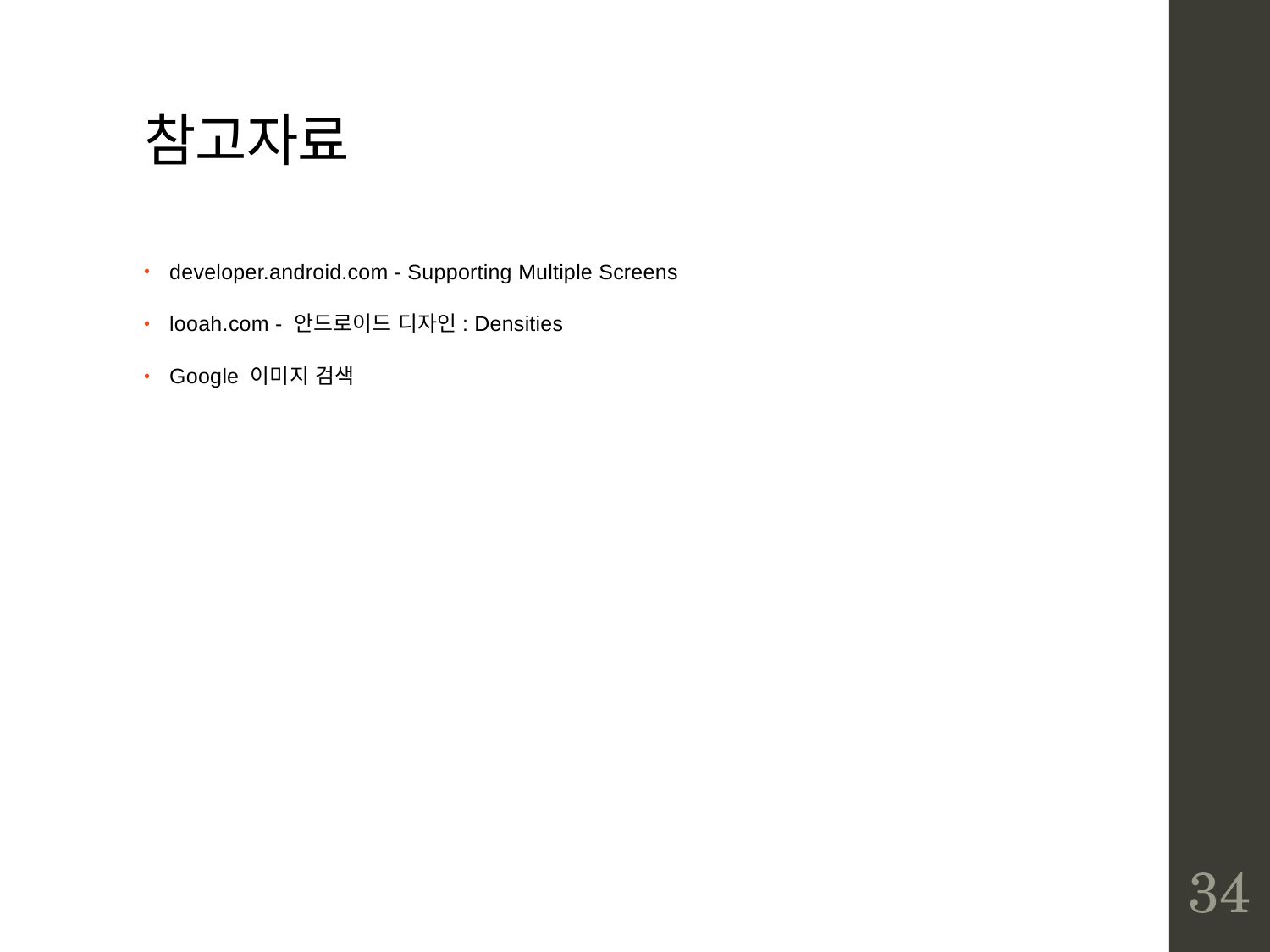

# 참고자료
developer.android.com - Supporting Multiple Screens
looah.com - 안드로이드 디자인: Densities
Google 이미지 검색
34